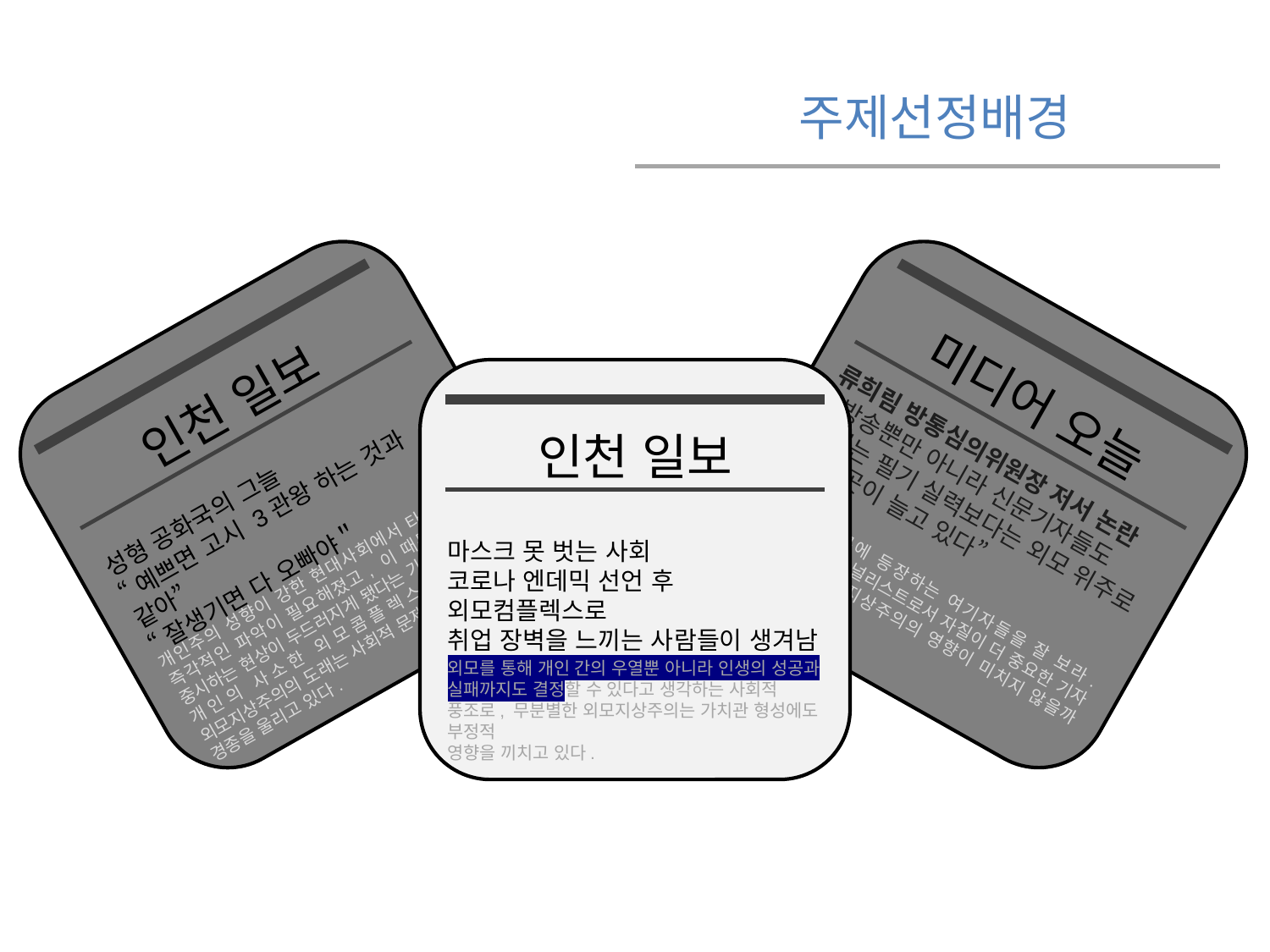

주제선정배경

인천 일보
성형 공화국의 그늘
“예쁘면 고시 3관왕 하는 것과 같아”
“잘생기면 다 오빠야＂
개인주의 성향이 강한 현대사회에서 타인에 대한 즉각적인 파악이 필요해졌고, 이 때문에 외모를 중시하는 현상이 두드러지게 됐다는 가설도 있다.
개인의 사소한 외모콤플렉스에서 시작한 외모지상주의의 도래는 사회적 문제들을 양산하면서 경종을 울리고 있다.

미디어 오늘
류희림 방통심의위원장 저서 논란
“방송뿐만 아니라 신문기자들도 이제는 필기 실력보다는 외모 위주로 뽑는 곳이 늘고 있다”
방송과 신문에 등장하는 여기자들을 잘 보라. 외모보다는 저널리스트로서 자질이 더 중요한 기자 선발에도 외모지상주의의 영향이 미치지 않을까 하는 우려가 크다.

인천 일보
마스크 못 벗는 사회
코로나 엔데믹 선언 후 외모컴플렉스로
취업 장벽을 느끼는 사람들이 생겨남
외모를 통해 개인 간의 우열뿐 아니라 인생의 성공과 실패까지도 결정할 수 있다고 생각하는 사회적 풍조로, 무분별한 외모지상주의는 가치관 형성에도 부정적
영향을 끼치고 있다.